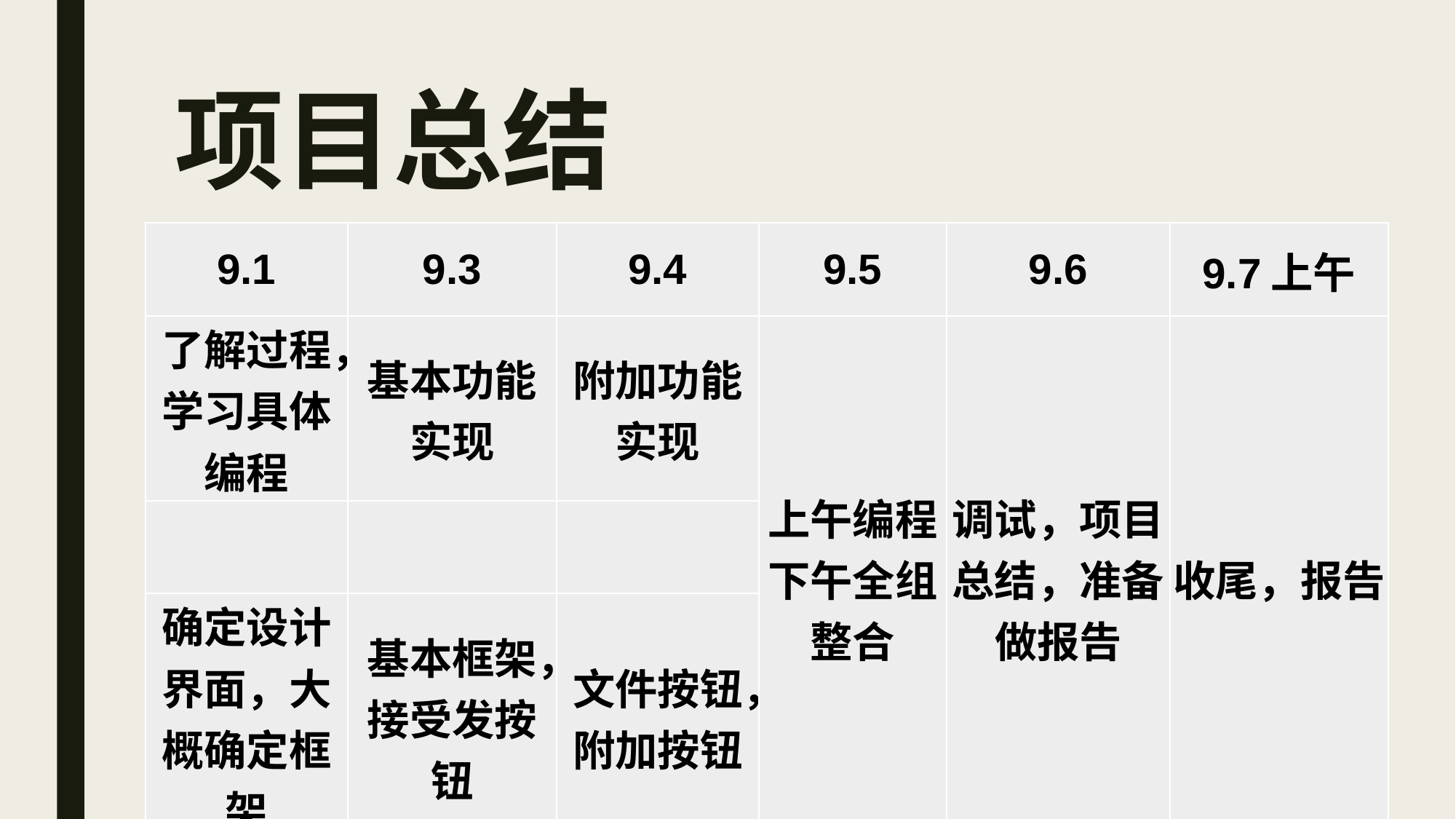

# 项目总结
| 9.1 | 9.3 | 9.4 | 9.5 | 9.6 | 9.7上午 |
| --- | --- | --- | --- | --- | --- |
| 了解过程，学习具体编程 | 基本功能实现 | 附加功能实现 | 上午编程下午全组整合 | 调试，项目总结，准备做报告 | 收尾，报告 |
|  |  |  |  |  |  |
| 确定设计界面，大概确定框架 | 基本框架，接受发按钮 | 文件按钮，附加按钮 |  |  |  |